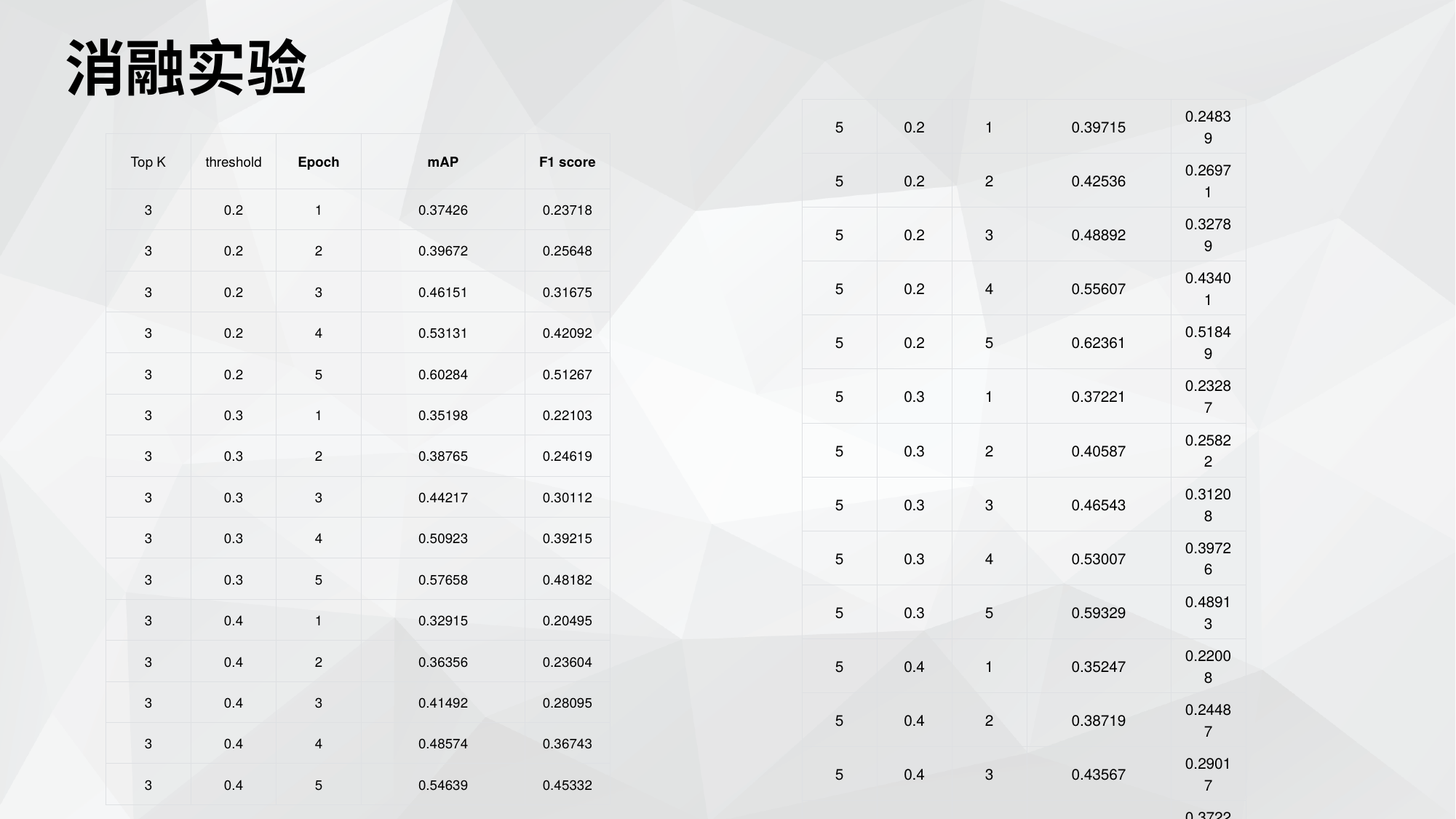

消融实验

| 5 | 0.2 | 1 | 0.39715 | 0.24839 |
| --- | --- | --- | --- | --- |
| 5 | 0.2 | 2 | 0.42536 | 0.26971 |
| 5 | 0.2 | 3 | 0.48892 | 0.32789 |
| 5 | 0.2 | 4 | 0.55607 | 0.43401 |
| 5 | 0.2 | 5 | 0.62361 | 0.51849 |
| 5 | 0.3 | 1 | 0.37221 | 0.23287 |
| 5 | 0.3 | 2 | 0.40587 | 0.25822 |
| 5 | 0.3 | 3 | 0.46543 | 0.31208 |
| 5 | 0.3 | 4 | 0.53007 | 0.39726 |
| 5 | 0.3 | 5 | 0.59329 | 0.48913 |
| 5 | 0.4 | 1 | 0.35247 | 0.22008 |
| 5 | 0.4 | 2 | 0.38719 | 0.24487 |
| 5 | 0.4 | 3 | 0.43567 | 0.29017 |
| 5 | 0.4 | 4 | 0.50654 | 0.37229 |
| 5 | 0.4 | 5 | 0.56476 | 0.45974 |
| Top K | threshold | Epoch | mAP | F1 score |
| --- | --- | --- | --- | --- |
| 3 | 0.2 | 1 | 0.37426 | 0.23718 |
| 3 | 0.2 | 2 | 0.39672 | 0.25648 |
| 3 | 0.2 | 3 | 0.46151 | 0.31675 |
| 3 | 0.2 | 4 | 0.53131 | 0.42092 |
| 3 | 0.2 | 5 | 0.60284 | 0.51267 |
| 3 | 0.3 | 1 | 0.35198 | 0.22103 |
| 3 | 0.3 | 2 | 0.38765 | 0.24619 |
| 3 | 0.3 | 3 | 0.44217 | 0.30112 |
| 3 | 0.3 | 4 | 0.50923 | 0.39215 |
| 3 | 0.3 | 5 | 0.57658 | 0.48182 |
| 3 | 0.4 | 1 | 0.32915 | 0.20495 |
| 3 | 0.4 | 2 | 0.36356 | 0.23604 |
| 3 | 0.4 | 3 | 0.41492 | 0.28095 |
| 3 | 0.4 | 4 | 0.48574 | 0.36743 |
| 3 | 0.4 | 5 | 0.54639 | 0.45332 |